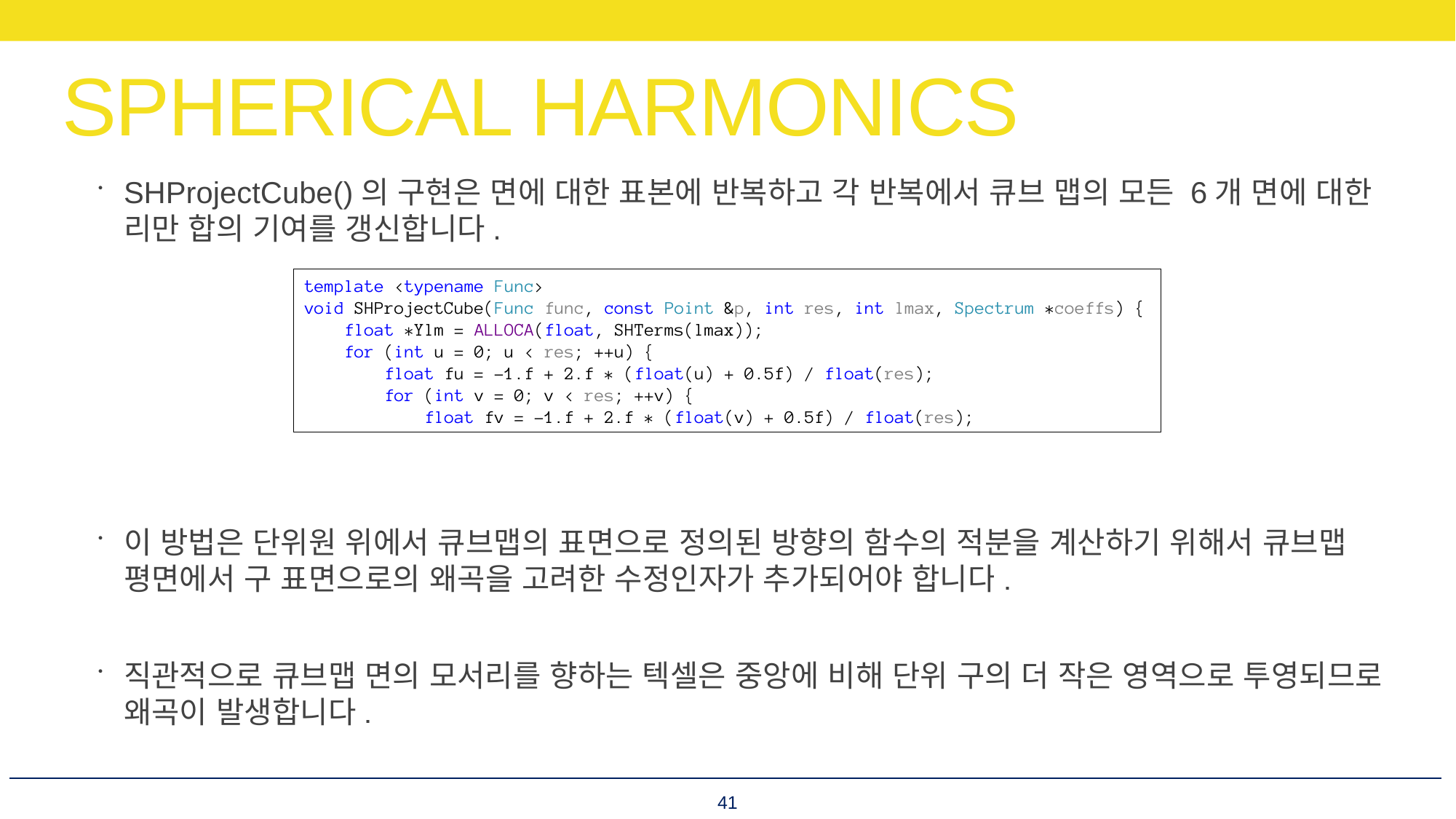

# SPHERICAL HARMONICS
SHProjectCube()의 구현은 면에 대한 표본에 반복하고 각 반복에서 큐브 맵의 모든 6개 면에 대한 리만 합의 기여를 갱신합니다.

이 방법은 단위원 위에서 큐브맵의 표면으로 정의된 방향의 함수의 적분을 계산하기 위해서 큐브맵 평면에서 구 표면으로의 왜곡을 고려한 수정인자가 추가되어야 합니다.

직관적으로 큐브맵 면의 모서리를 향하는 텍셀은 중앙에 비해 단위 구의 더 작은 영역으로 투영되므로
왜곡이 발생합니다.

template <typename Func>
void SHProjectCube(Func func, const Point &p, int res, int lmax, Spectrum *coeffs) {
    float *Ylm = ALLOCA(float, SHTerms(lmax));
    for (int u = 0; u < res; ++u) {
        float fu = -1.f + 2.f * (float(u) + 0.5f) / float(res);
        for (int v = 0; v < res; ++v) {
            float fv = -1.f + 2.f * (float(v) + 0.5f) / float(res);
41